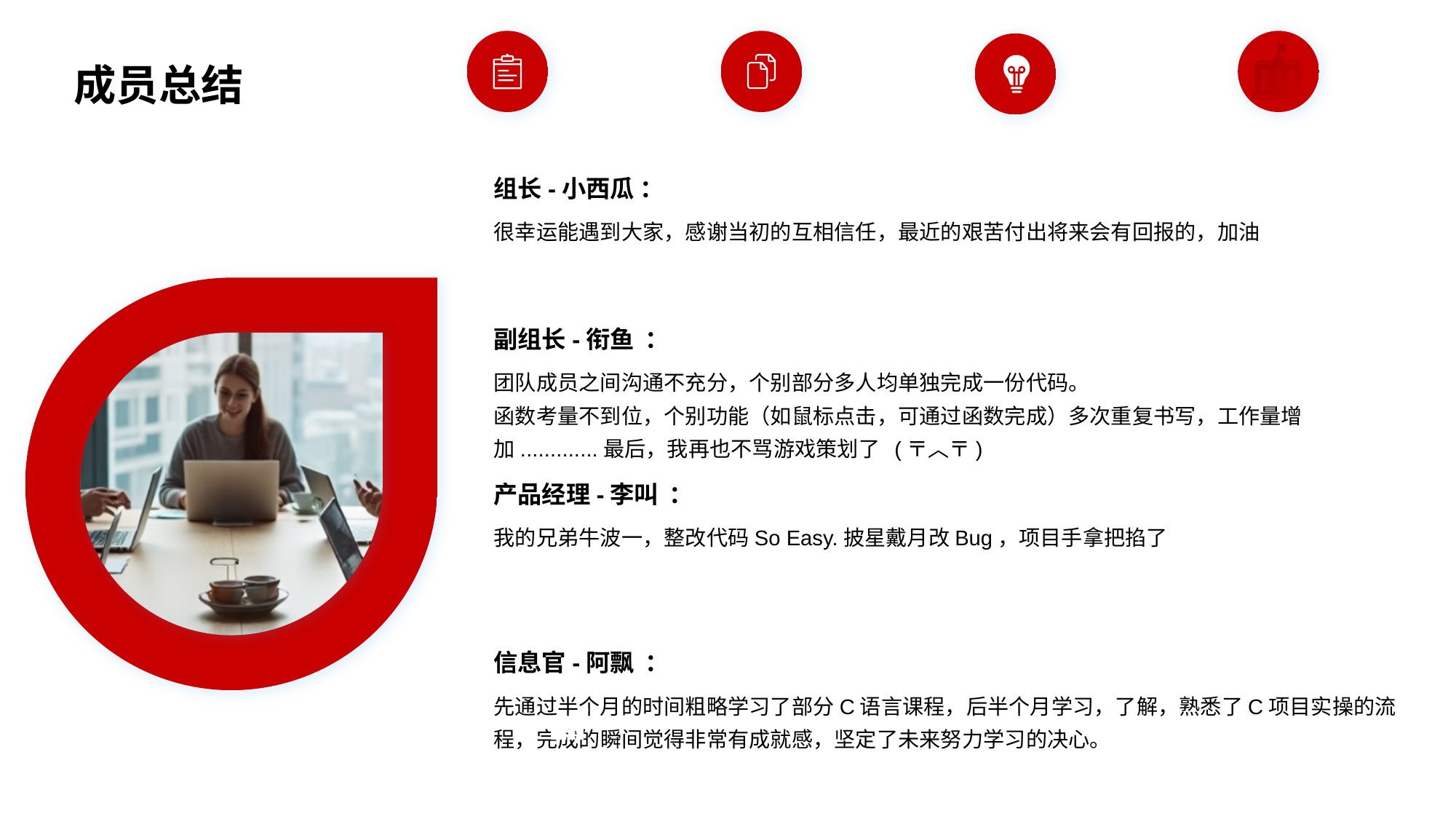

成员总结
组长-小西瓜 ：
很幸运能遇到大家，感谢当初的互相信任，最近的艰苦付出将来会有回报的，加油
副组长-衔鱼  ：
团队成员之间沟通不充分，个别部分多人均单独完成一份代码。
函数考量不到位，个别功能（如鼠标点击，可通过函数完成）多次重复书写，工作量增加.............最后，我再也不骂游戏策划了  (〒︿〒)
产品经理-李叫  ：
我的兄弟牛波一，整改代码So Easy.披星戴月改Bug，项目手拿把掐了
信息官-阿飘  ：
先通过半个月的时间粗略学习了部分C语言课程，后半个月学习，了解，熟悉了C项目实操的流程，完成的瞬间觉得非常有成就感，坚定了未来努力学习的决心。